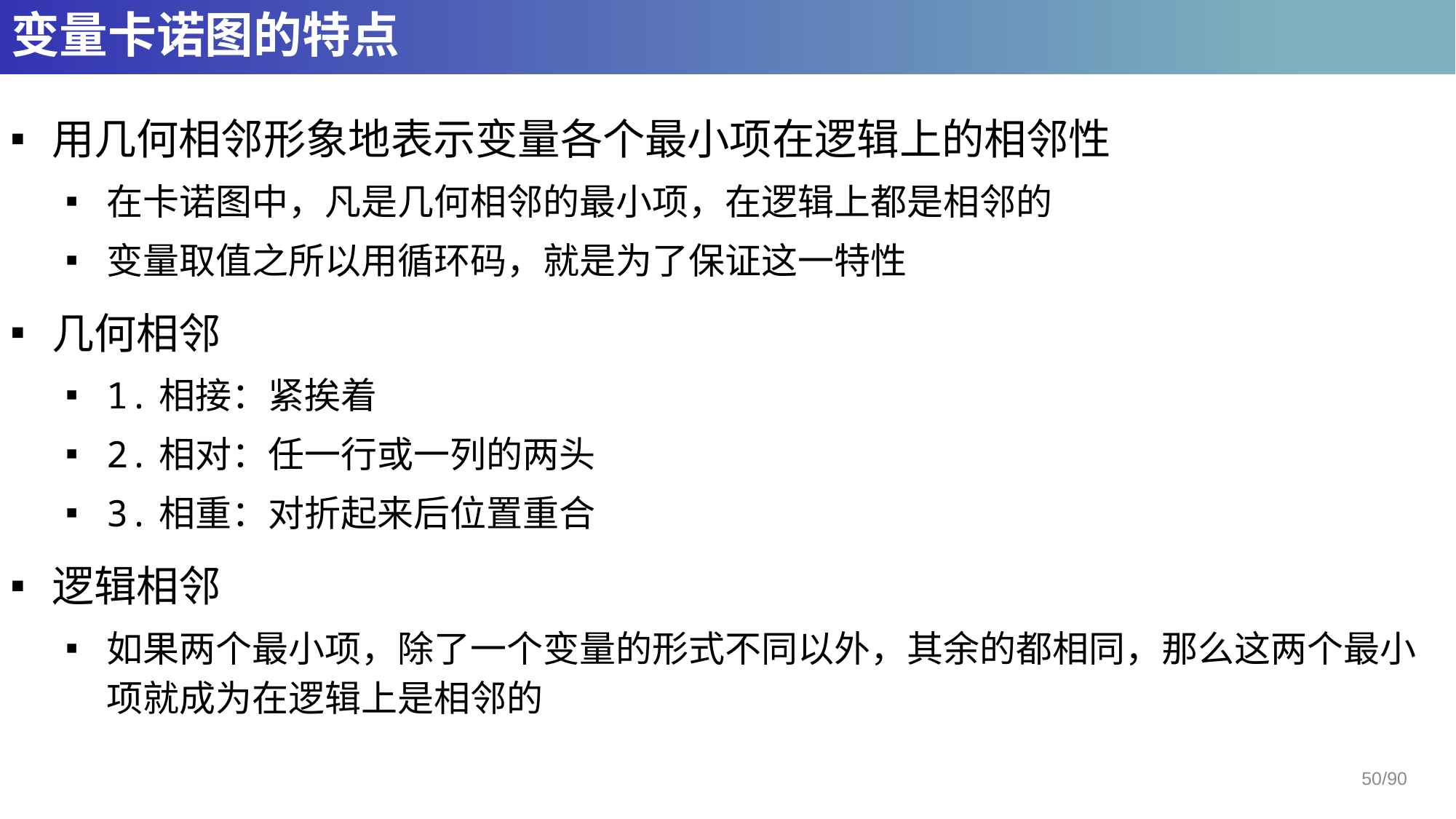

# 变量卡诺图的特点
用几何相邻形象地表示变量各个最小项在逻辑上的相邻性
在卡诺图中，凡是几何相邻的最小项，在逻辑上都是相邻的
变量取值之所以用循环码，就是为了保证这一特性
几何相邻
1.相接：紧挨着
2.相对：任一行或一列的两头
3.相重：对折起来后位置重合
逻辑相邻
如果两个最小项，除了一个变量的形式不同以外，其余的都相同，那么这两个最小项就成为在逻辑上是相邻的
50/90